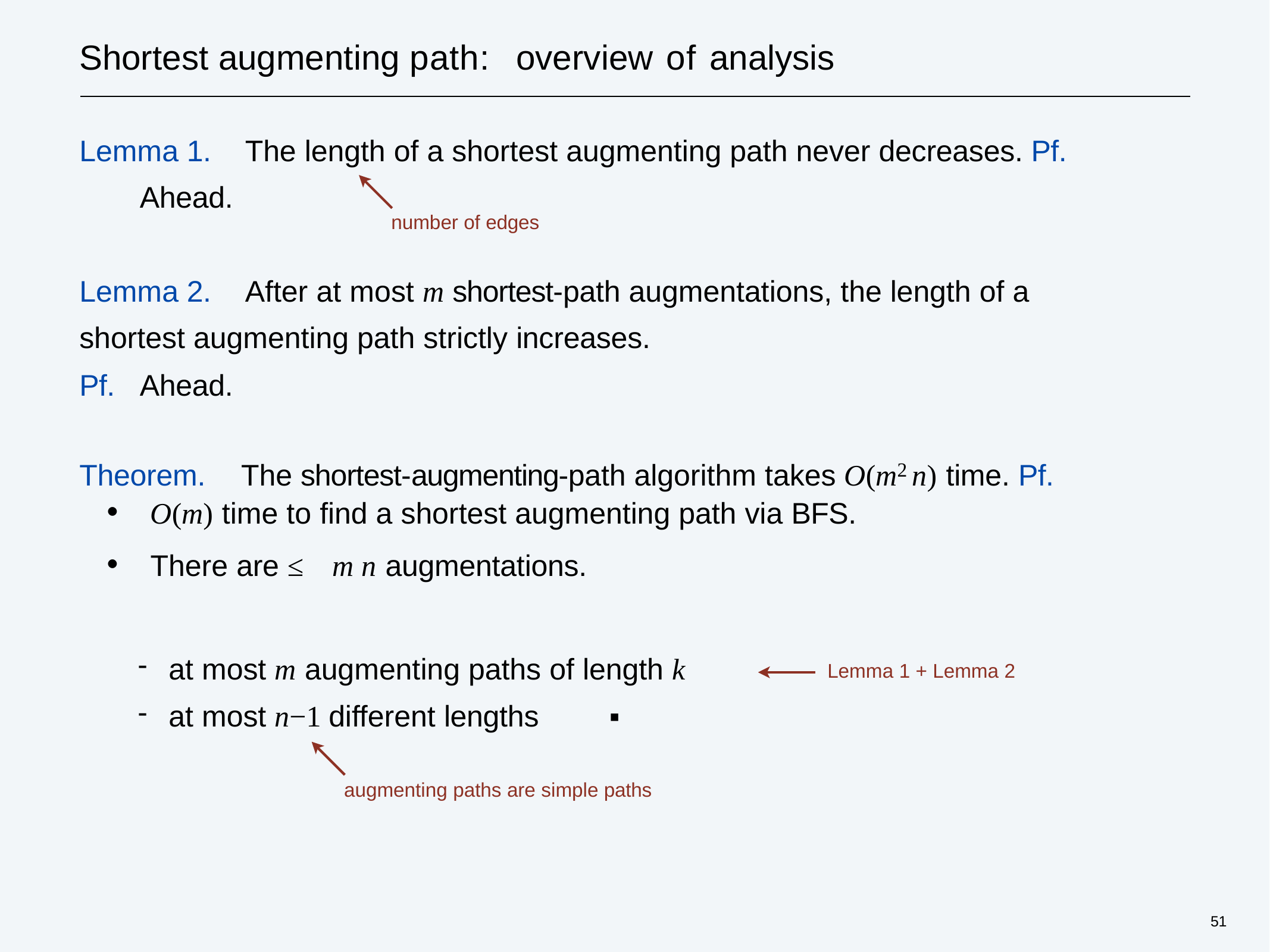

# Shortest augmenting path:	overview of analysis
Lemma 1.	The length of a shortest augmenting path never decreases. Pf.	Ahead.
number of edges
Lemma 2.	After at most m shortest-path augmentations, the length of a shortest augmenting path strictly increases.
Pf.	Ahead.

Theorem.	The shortest-augmenting-path algorithm takes O(m2 n) time. Pf.
・O(m) time to find a shortest augmenting path via BFS.
・There are ≤	m n augmentations.

-
-
at most m augmenting paths of length k
at most n−1 different lengths	▪
Lemma 1 + Lemma 2

augmenting paths are simple paths
51